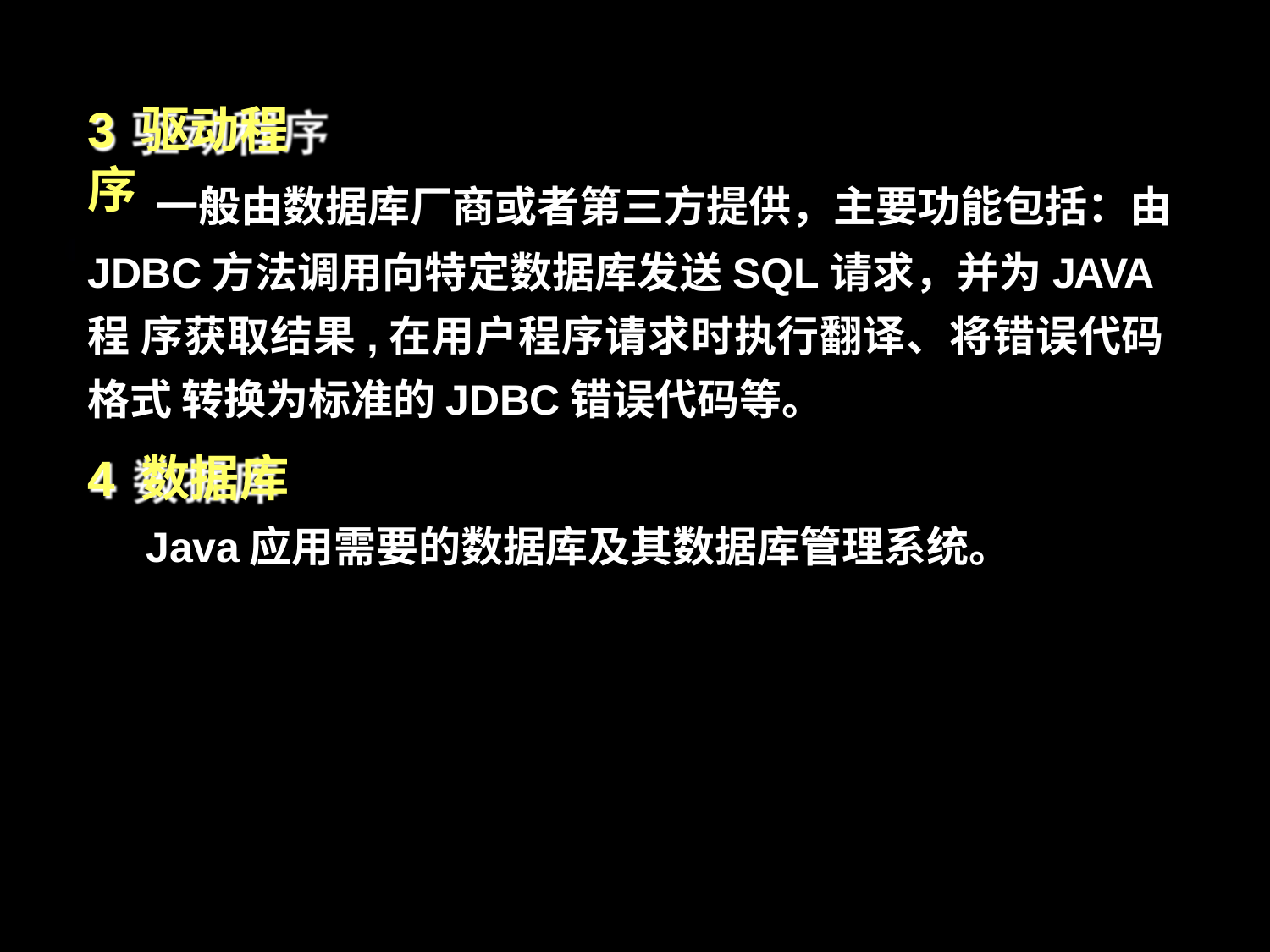

# 3 驱动程序

一般由数据库厂商或者第三方提供，主要功能包括：由
JDBC方法调用向特定数据库发送SQL请求，并为JAVA程 序获取结果,在用户程序请求时执行翻译、将错误代码格式 转换为标准的JDBC错误代码等。
4 数据库
Java应用需要的数据库及其数据库管理系统。